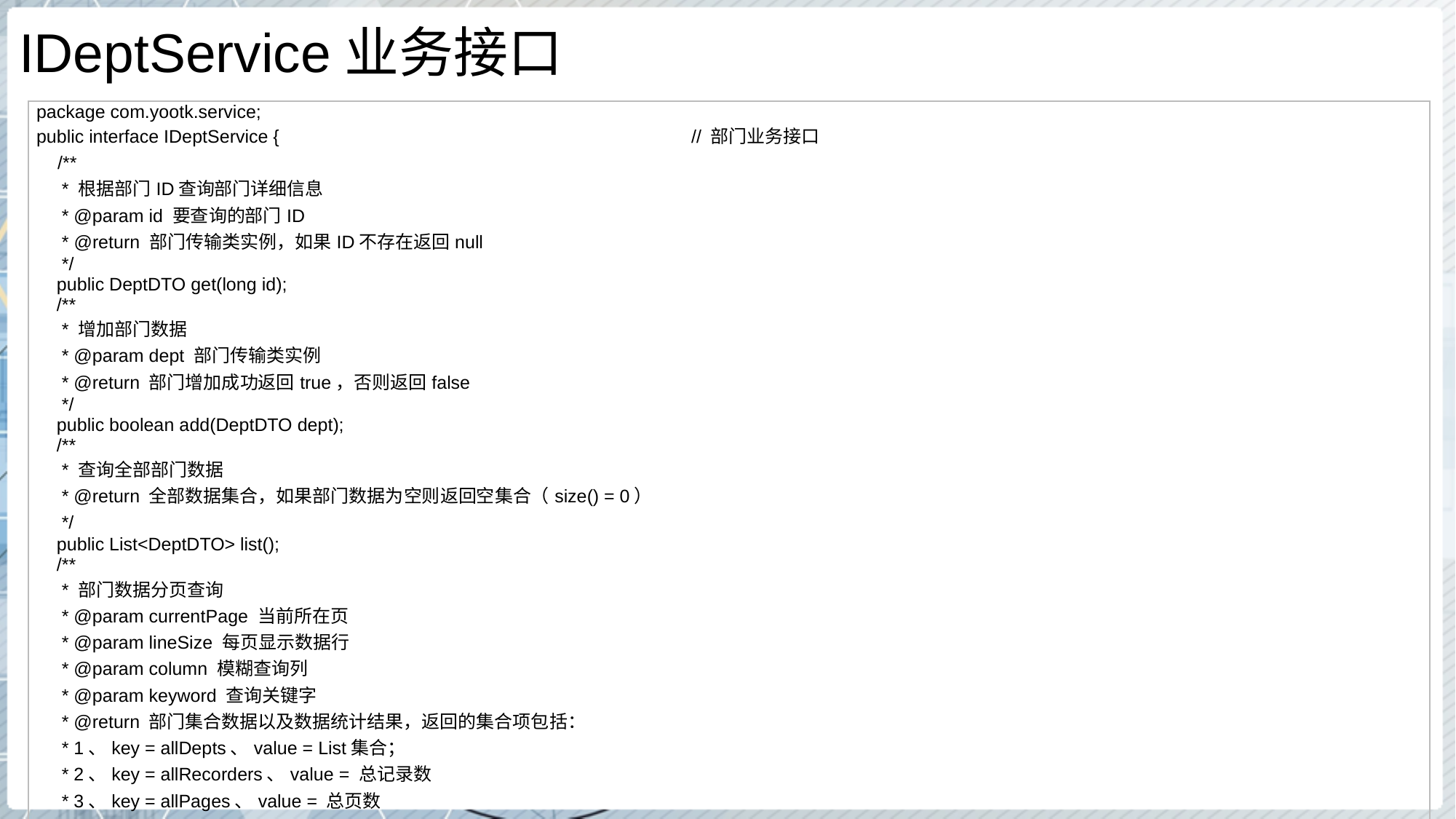

# IDeptService业务接口
| package com.yootk.service; public interface IDeptService { // 部门业务接口 /\*\* \* 根据部门ID查询部门详细信息 \* @param id 要查询的部门ID \* @return 部门传输类实例，如果ID不存在返回null \*/ public DeptDTO get(long id); /\*\* \* 增加部门数据 \* @param dept 部门传输类实例 \* @return 部门增加成功返回true，否则返回false \*/ public boolean add(DeptDTO dept); /\*\* \* 查询全部部门数据 \* @return 全部数据集合，如果部门数据为空则返回空集合（size() = 0） \*/ public List<DeptDTO> list(); /\*\* \* 部门数据分页查询 \* @param currentPage 当前所在页 \* @param lineSize 每页显示数据行 \* @param column 模糊查询列 \* @param keyword 查询关键字 \* @return 部门集合数据以及数据统计结果，返回的集合项包括： \* 1、key = allDepts、value = List集合； \* 2、key = allRecorders、value = 总记录数 \* 3、key = allPages、value = 总页数 \*/ public Map<String, Object> split(int currentPage, int lineSize, String column, String keyword); } |
| --- |